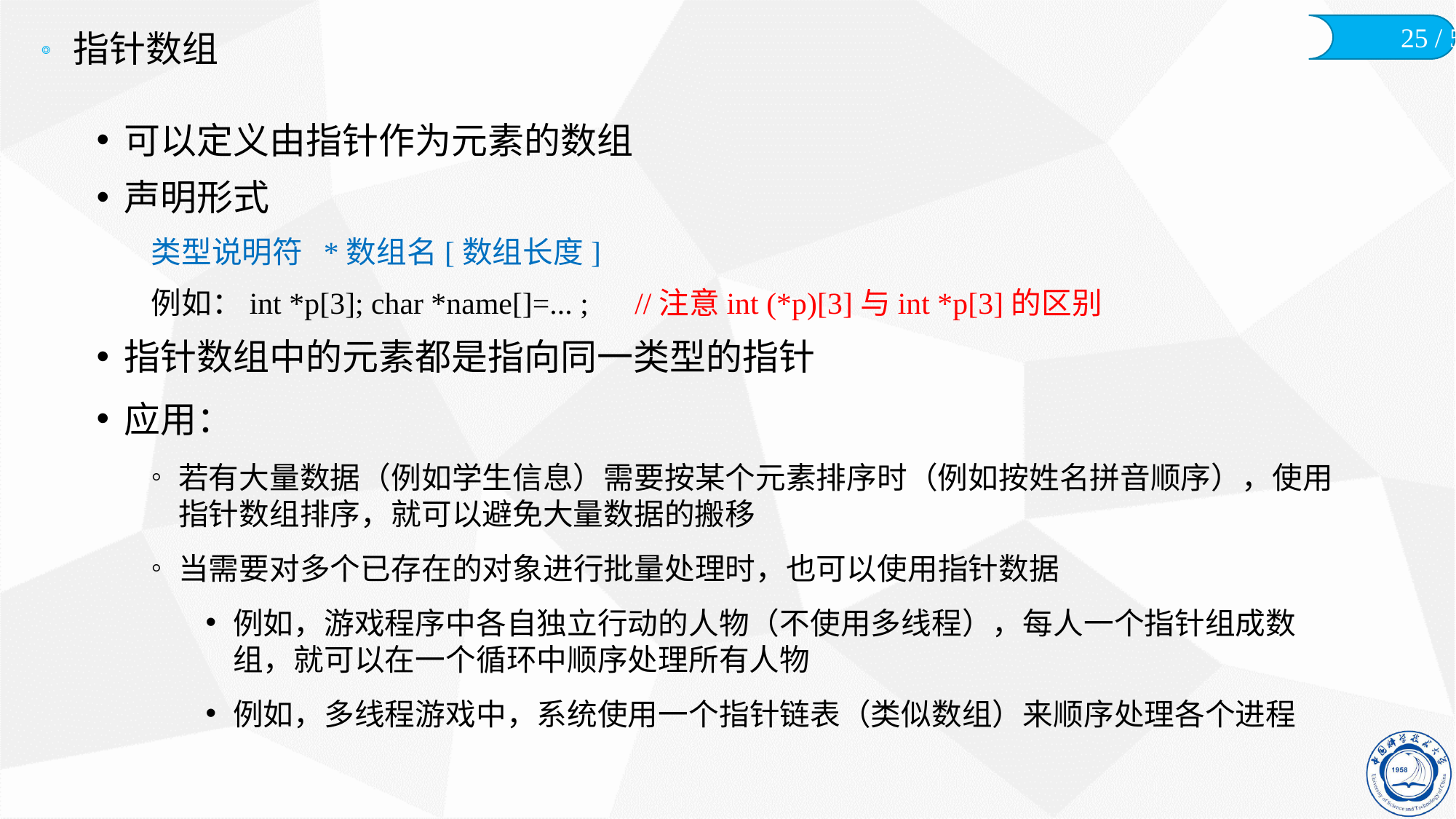

# 指针数组
可以定义由指针作为元素的数组
声明形式
类型说明符  *数组名[数组长度]
例如：int *p[3]; char *name[]=... ;      //注意int (*p)[3]与int *p[3]的区别
指针数组中的元素都是指向同一类型的指针
应用：
若有大量数据（例如学生信息）需要按某个元素排序时（例如按姓名拼音顺序），使用指针数组排序，就可以避免大量数据的搬移
当需要对多个已存在的对象进行批量处理时，也可以使用指针数据
例如，游戏程序中各自独立行动的人物（不使用多线程），每人一个指针组成数组，就可以在一个循环中顺序处理所有人物
例如，多线程游戏中，系统使用一个指针链表（类似数组）来顺序处理各个进程